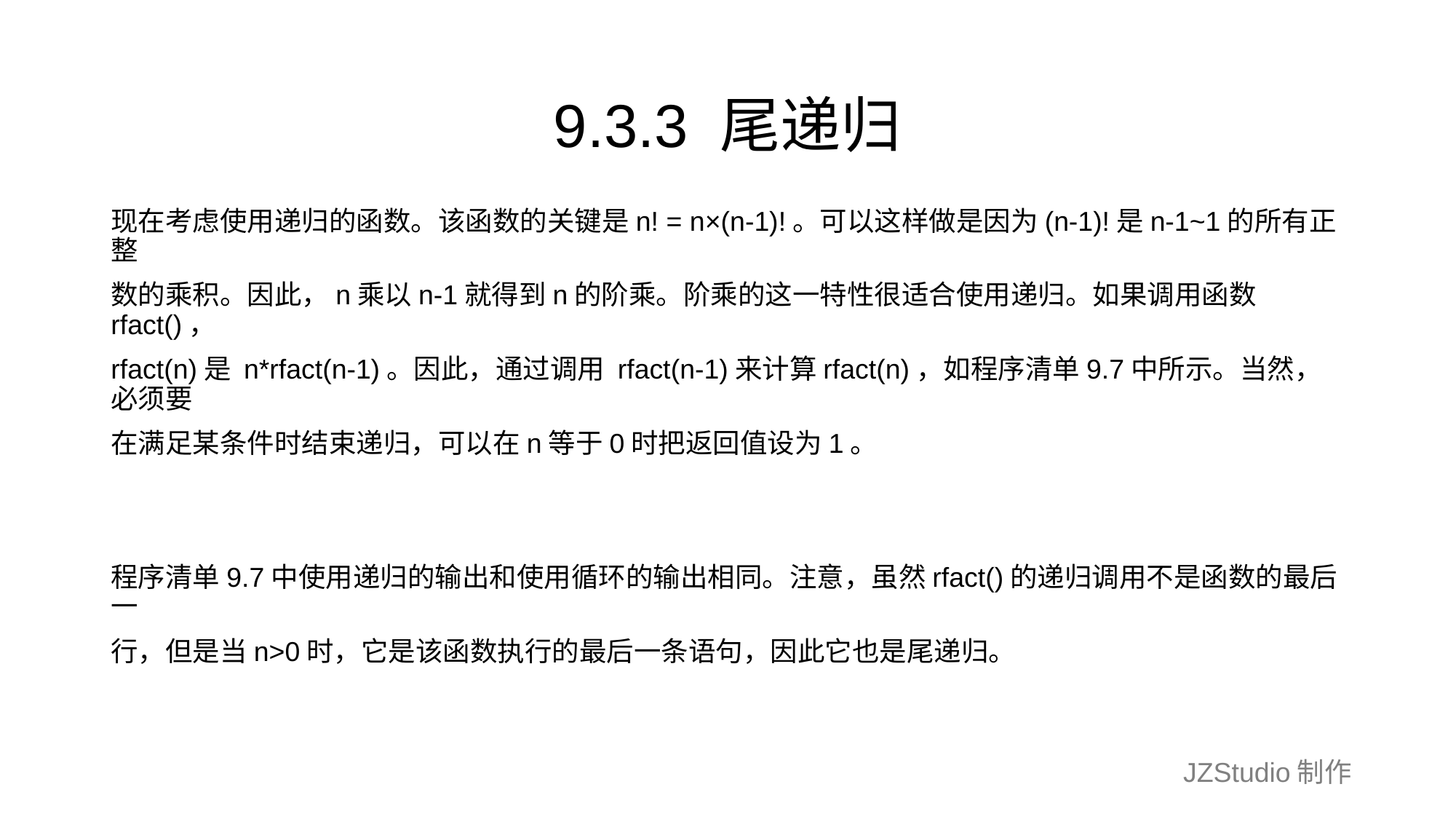

# 9.3.3 尾递归
现在考虑使用递归的函数。该函数的关键是n! = n×(n-1)!。可以这样做是因为(n-1)!是n-1~1的所有正整
数的乘积。因此，n乘以n-1就得到n的阶乘。阶乘的这一特性很适合使用递归。如果调用函数rfact()，
rfact(n)是 n*rfact(n-1)。因此，通过调用 rfact(n-1)来计算rfact(n)，如程序清单9.7中所示。当然，必须要
在满足某条件时结束递归，可以在n等于0时把返回值设为1。

程序清单9.7中使用递归的输出和使用循环的输出相同。注意，虽然rfact()的递归调用不是函数的最后一
行，但是当n>0时，它是该函数执行的最后一条语句，因此它也是尾递归。